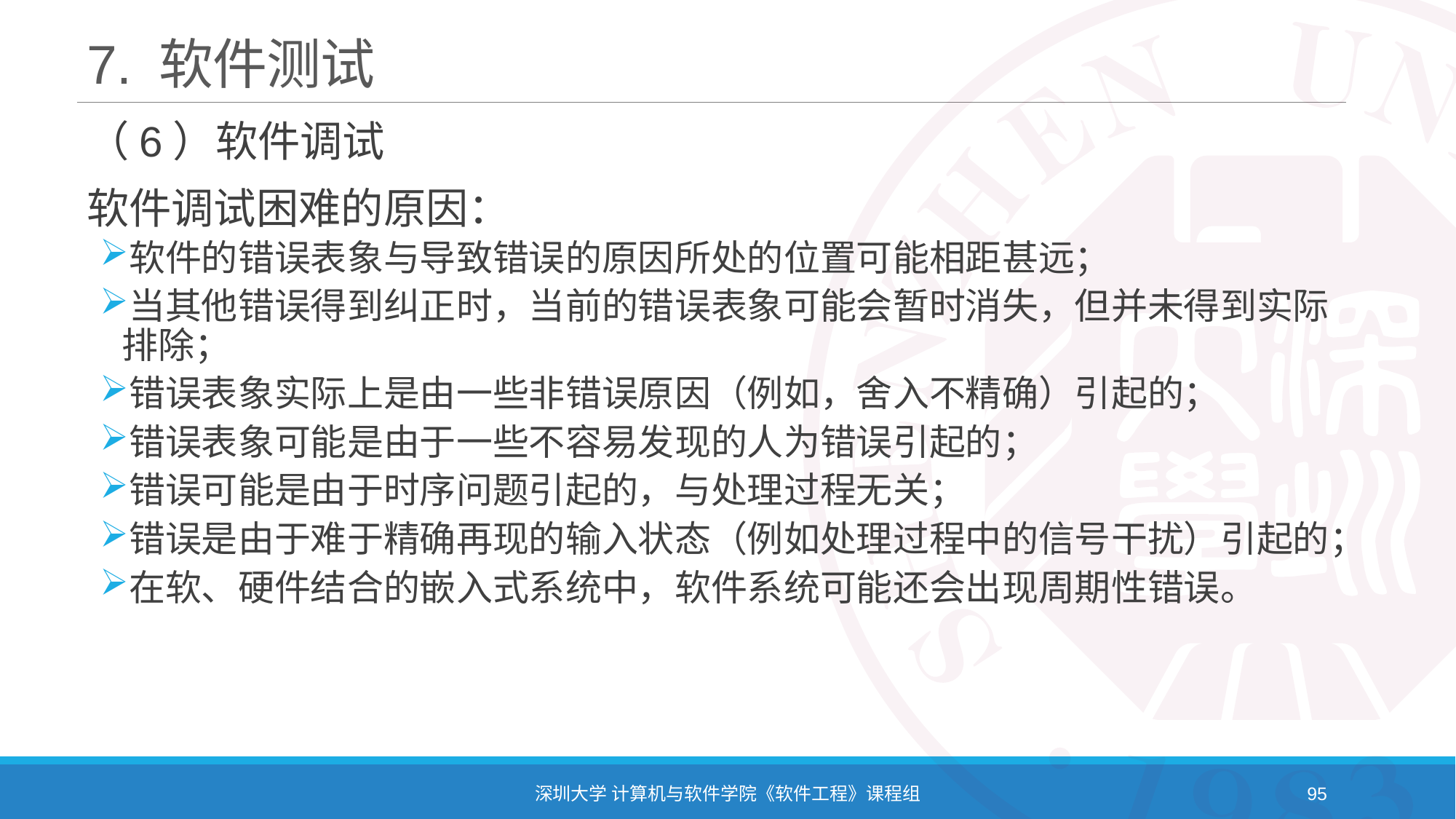

# 7. 软件测试
（6）软件调试
软件调试困难的原因：
软件的错误表象与导致错误的原因所处的位置可能相距甚远；
当其他错误得到纠正时，当前的错误表象可能会暂时消失，但并未得到实际排除；
错误表象实际上是由一些非错误原因（例如，舍入不精确）引起的；
错误表象可能是由于一些不容易发现的人为错误引起的；
错误可能是由于时序问题引起的，与处理过程无关；
错误是由于难于精确再现的输入状态（例如处理过程中的信号干扰）引起的；
在软、硬件结合的嵌入式系统中，软件系统可能还会出现周期性错误。
深圳大学 计算机与软件学院《软件工程》课程组
95